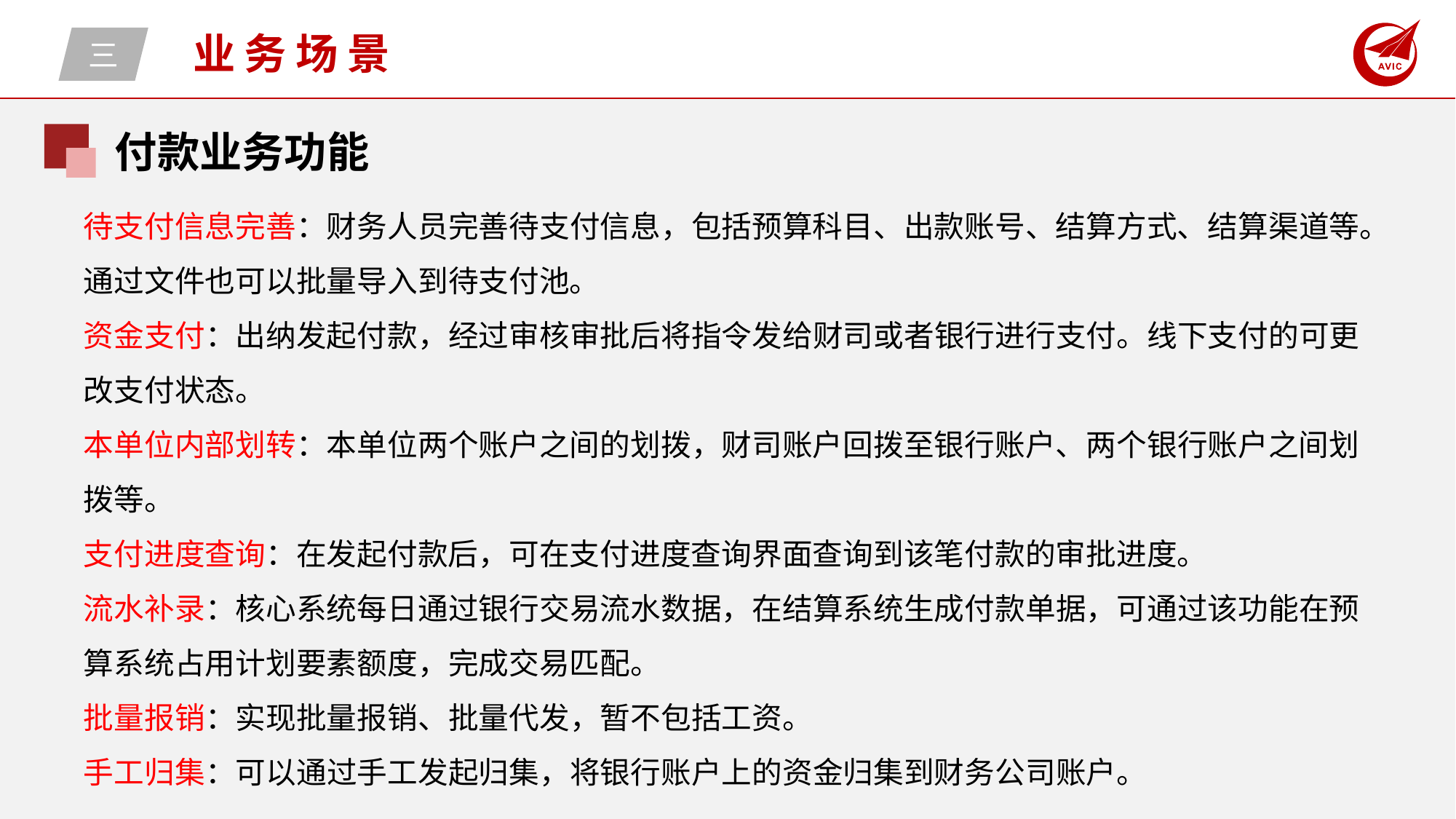

三
业务场景

付款业务功能

待支付信息完善：财务人员完善待支付信息，包括预算科目、出款账号、结算方式、结算渠道等。通过文件也可以批量导入到待支付池。
资金支付：出纳发起付款，经过审核审批后将指令发给财司或者银行进行支付。线下支付的可更改支付状态。
本单位内部划转：本单位两个账户之间的划拨，财司账户回拨至银行账户、两个银行账户之间划拨等。
支付进度查询：在发起付款后，可在支付进度查询界面查询到该笔付款的审批进度。
流水补录：核心系统每日通过银行交易流水数据，在结算系统生成付款单据，可通过该功能在预算系统占用计划要素额度，完成交易匹配。
批量报销：实现批量报销、批量代发，暂不包括工资。
手工归集：可以通过手工发起归集，将银行账户上的资金归集到财务公司账户。